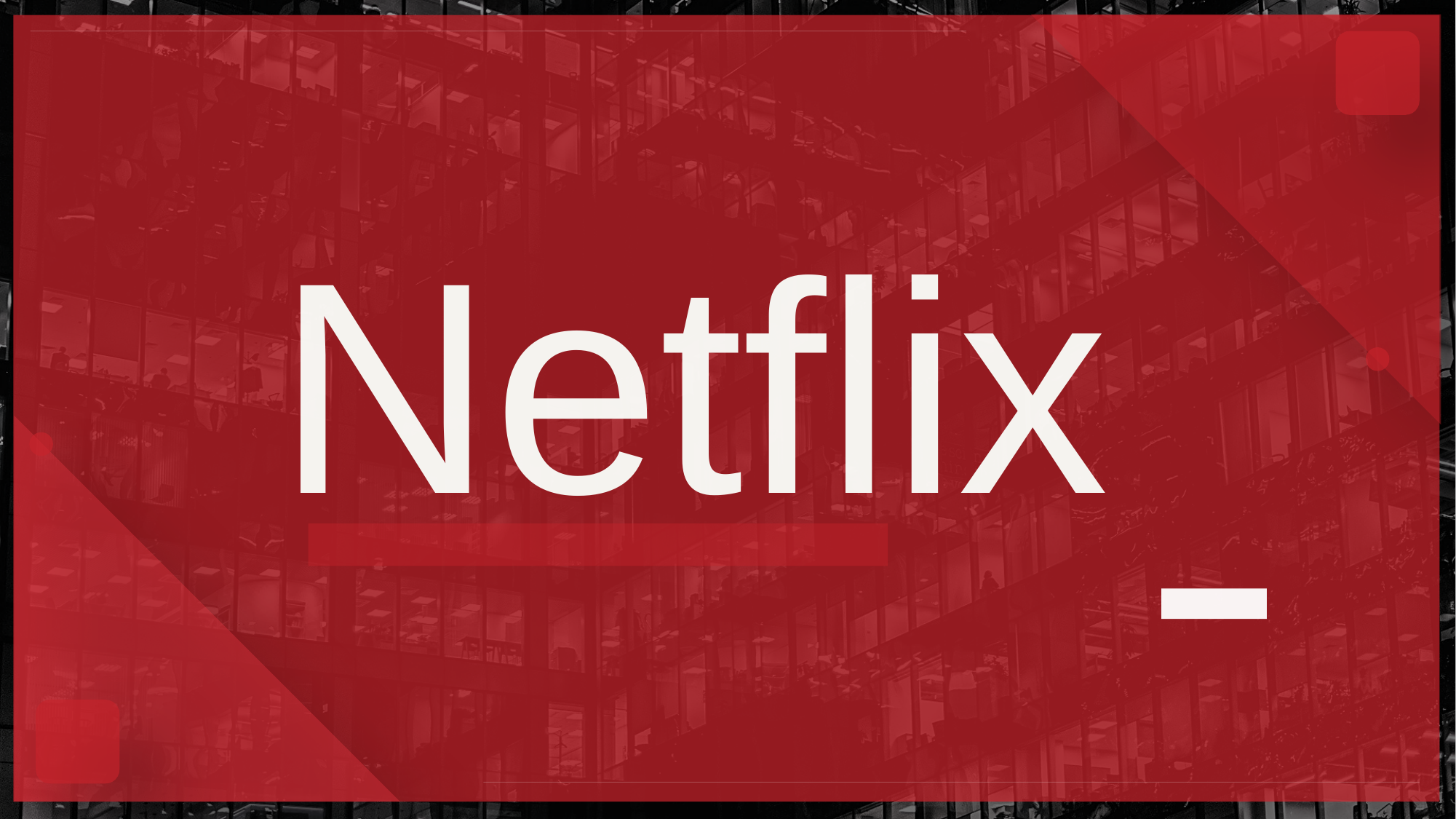

# Netflix
김태양, 최용현, 조한웅, 김승진               5팀